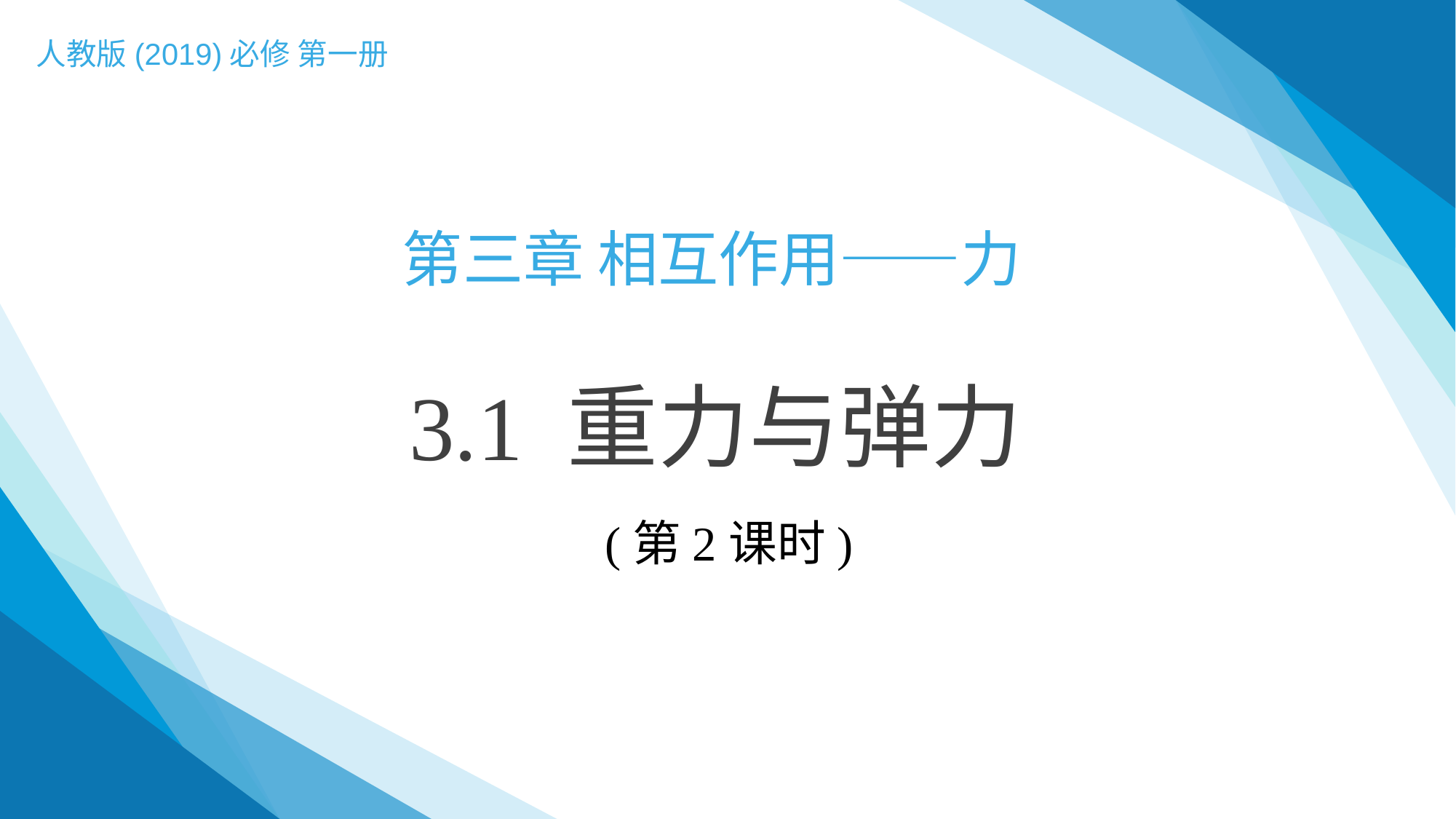

人教版(2019)必修 第一册
第三章 相互作用——力
3.1 重力与弹力
(第2课时)